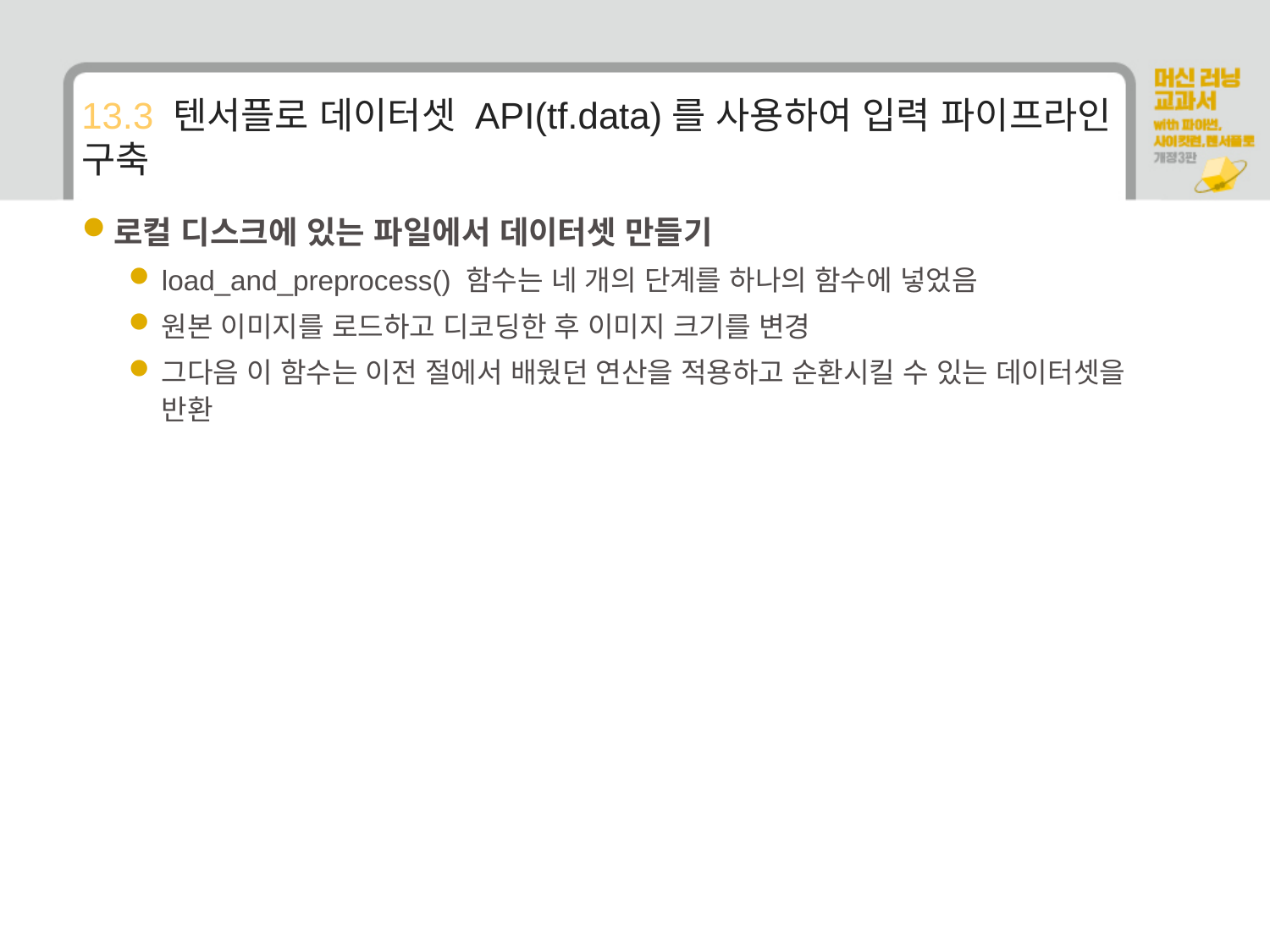

# 13.3 텐서플로 데이터셋 API(tf.data)를 사용하여 입력 파이프라인 구축
로컬 디스크에 있는 파일에서 데이터셋 만들기
load_and_preprocess() 함수는 네 개의 단계를 하나의 함수에 넣었음
원본 이미지를 로드하고 디코딩한 후 이미지 크기를 변경
그다음 이 함수는 이전 절에서 배웠던 연산을 적용하고 순환시킬 수 있는 데이터셋을 반환